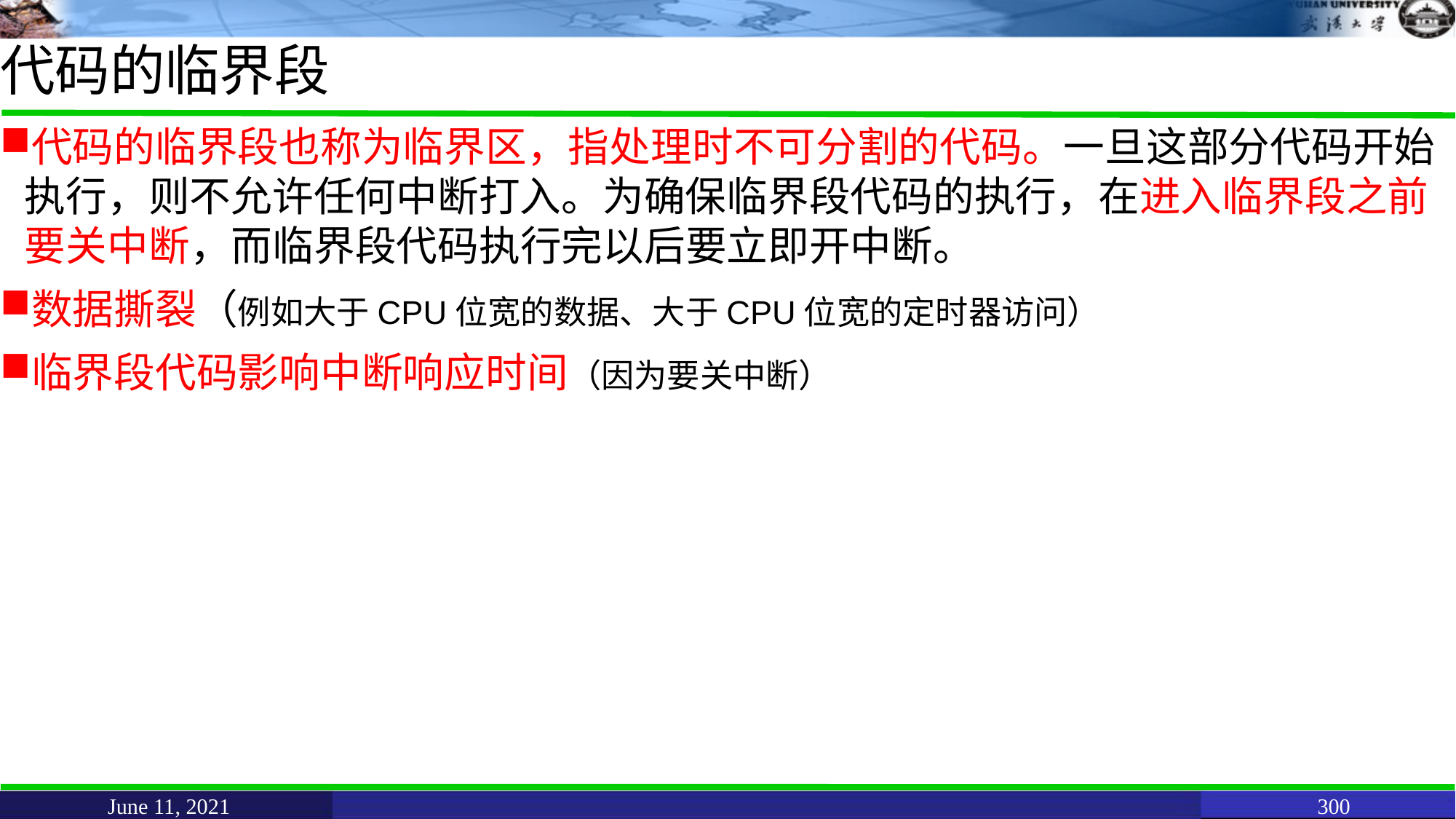

# 代码的临界段
代码的临界段也称为临界区，指处理时不可分割的代码。一旦这部分代码开始执行，则不允许任何中断打入。为确保临界段代码的执行，在进入临界段之前要关中断，而临界段代码执行完以后要立即开中断。
数据撕裂（例如大于CPU位宽的数据、大于CPU位宽的定时器访问）
临界段代码影响中断响应时间（因为要关中断）
June 11, 2021

300